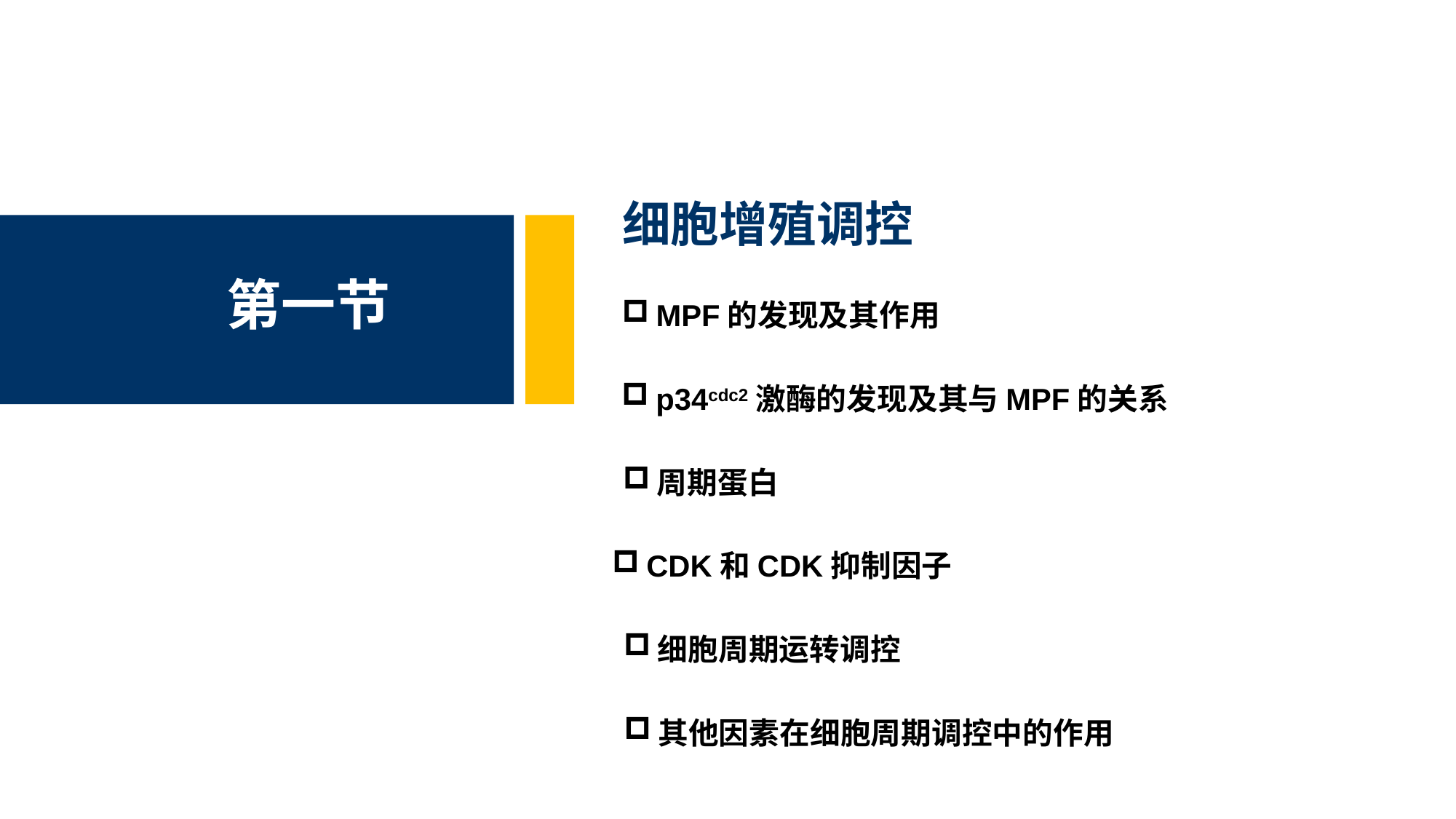

细胞增殖调控

第一节
MPF的发现及其作用
p34cdc2激酶的发现及其与MPF的关系
周期蛋白
CDK和CDK抑制因子
细胞周期运转调控
其他因素在细胞周期调控中的作用